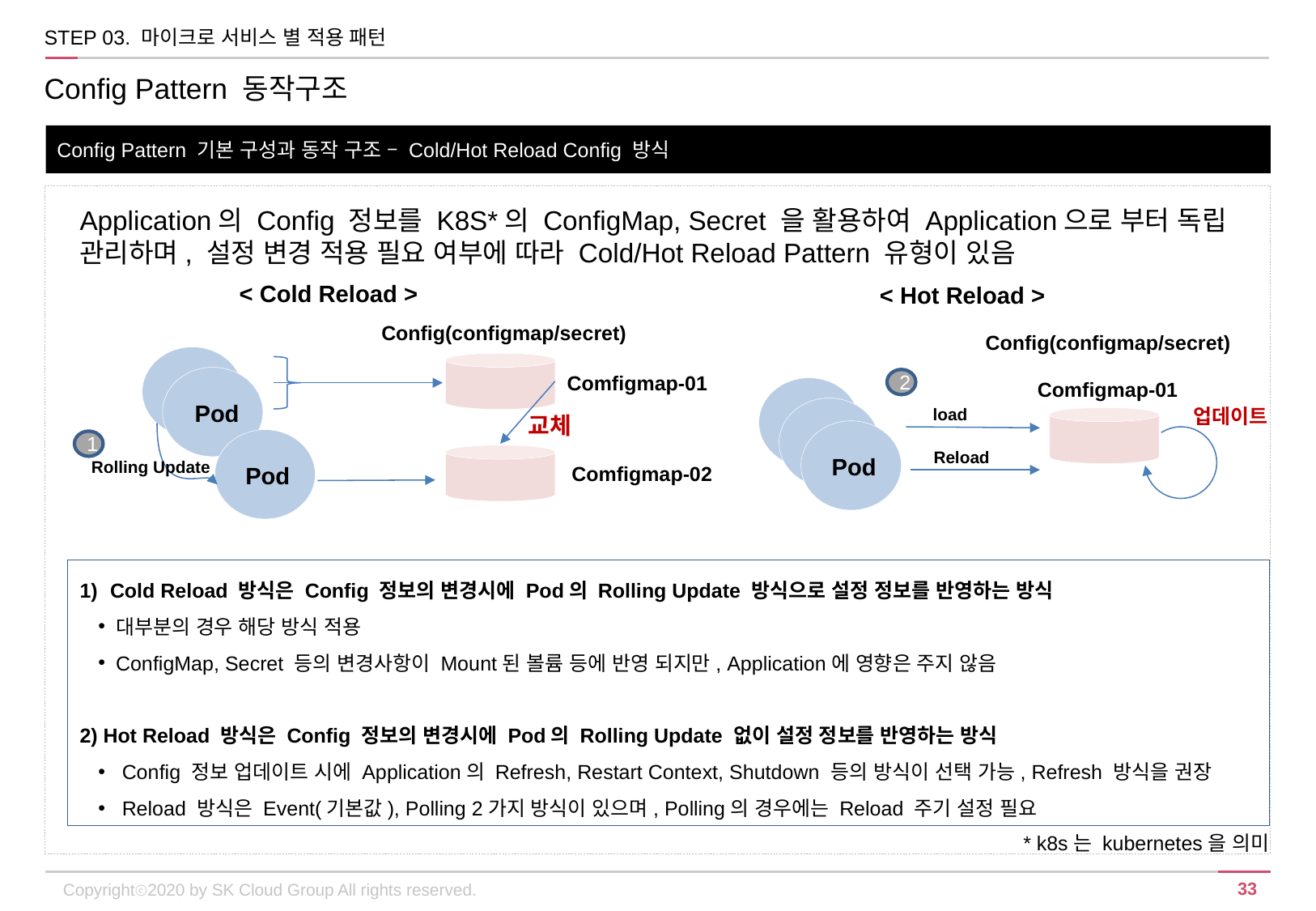

STEP 03. 마이크로 서비스 별 적용 패턴
Config Pattern 동작구조
Config Pattern 기본 구성과 동작 구조 – Cold/Hot Reload Config 방식
Application의 Config 정보를 K8S*의 ConfigMap, Secret 을 활용하여 Application으로 부터 독립 관리하며, 설정 변경 적용 필요 여부에 따라 Cold/Hot Reload Pattern 유형이 있음
< Cold Reload >
< Hot Reload >
Config(configmap/secret)
Config(configmap/secret)

Comfigmap-01

2
Comfigmap-01

Pod
load
 업데이트

 교체

1
Reload

Pod
Rolling Update
Pod
Comfigmap-02
Cold Reload 방식은 Config 정보의 변경시에 Pod의 Rolling Update 방식으로 설정 정보를 반영하는 방식
대부분의 경우 해당 방식 적용
ConfigMap, Secret 등의 변경사항이 Mount된 볼륨 등에 반영 되지만, Application에 영향은 주지 않음

2) Hot Reload 방식은 Config 정보의 변경시에 Pod의 Rolling Update 없이 설정 정보를 반영하는 방식
Config 정보 업데이트 시에 Application의 Refresh, Restart Context, Shutdown 등의 방식이 선택 가능, Refresh 방식을 권장
Reload 방식은 Event(기본값), Polling 2가지 방식이 있으며, Polling의 경우에는 Reload 주기 설정 필요
* k8s는 kubernetes을 의미
Copyrightⓒ2020 by SK Cloud Group All rights reserved.